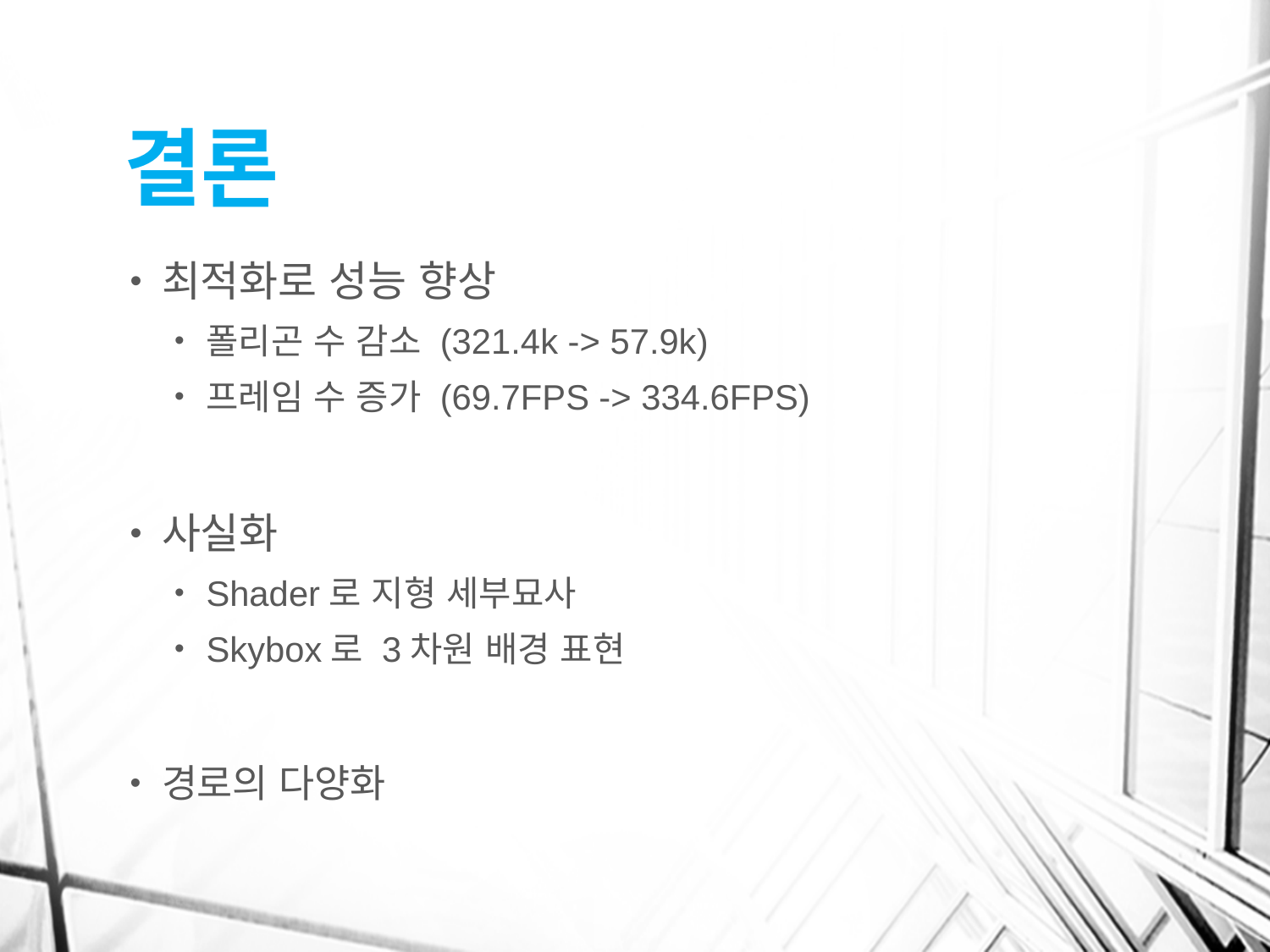

# 결론
최적화로 성능 향상
폴리곤 수 감소 (321.4k -> 57.9k)
프레임 수 증가 (69.7FPS -> 334.6FPS)

사실화
Shader로 지형 세부묘사
Skybox로 3차원 배경 표현

경로의 다양화